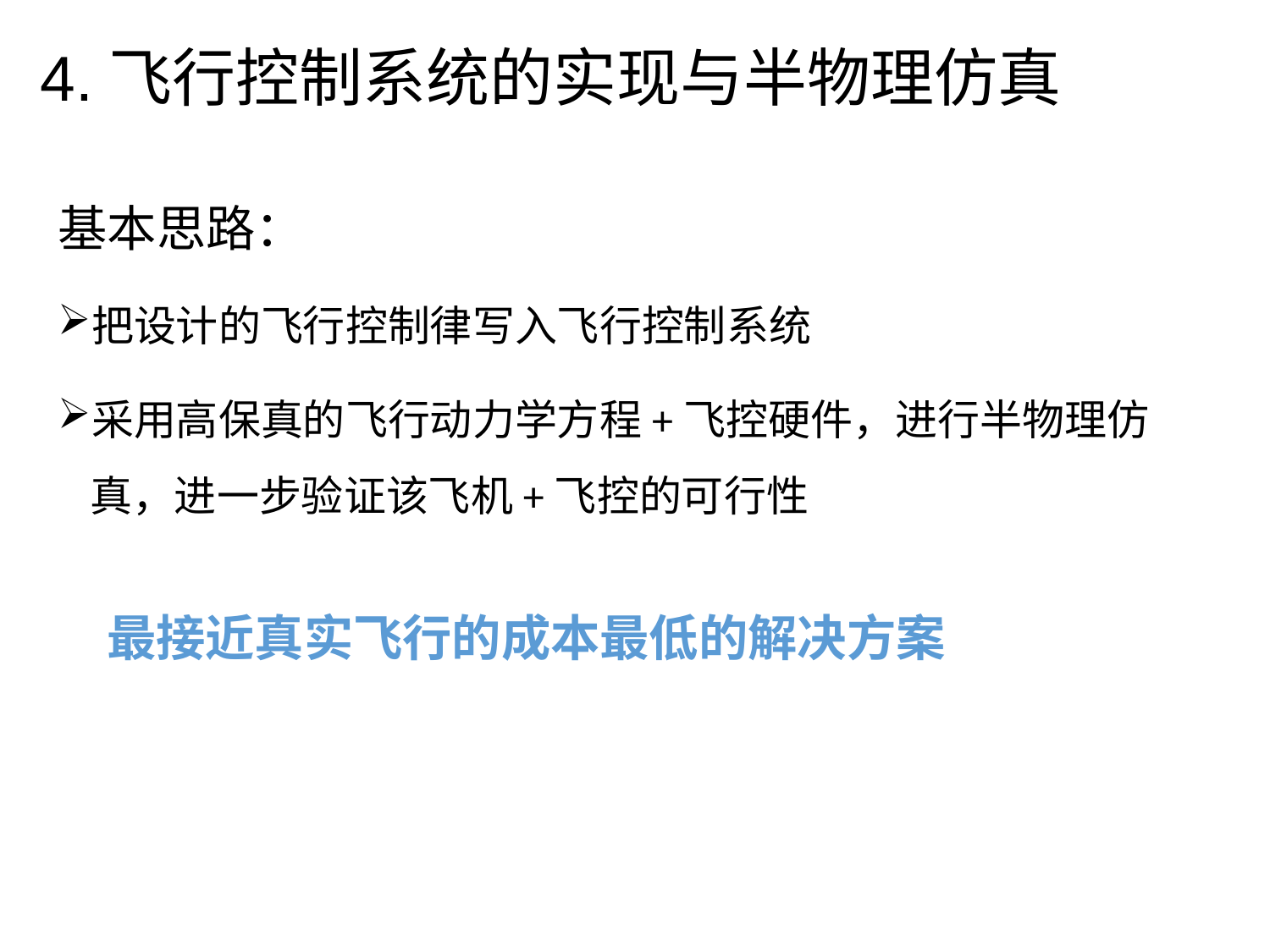

# 4.飞行控制系统的实现与半物理仿真
基本思路：
把设计的飞行控制律写入飞行控制系统
采用高保真的飞行动力学方程+飞控硬件，进行半物理仿真，进一步验证该飞机+飞控的可行性
最接近真实飞行的成本最低的解决方案